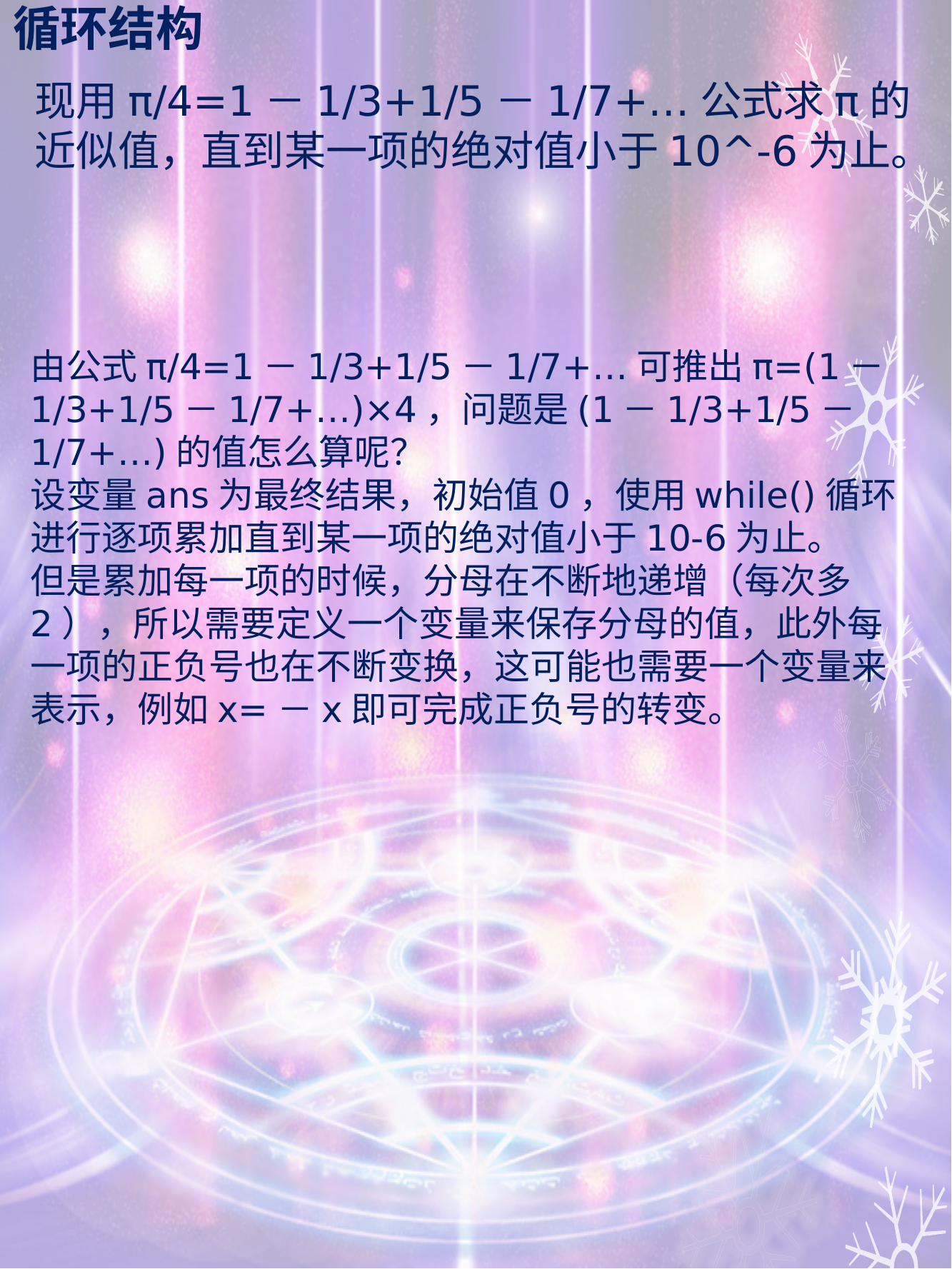

# 循环结构
现用π/4=1－1/3+1/5－1/7+…公式求π的近似值，直到某一项的绝对值小于10^-6为止。

由公式π/4=1－1/3+1/5－1/7+…可推出π=(1－1/3+1/5－1/7+…)×4，问题是(1－1/3+1/5－1/7+…)的值怎么算呢？
设变量ans为最终结果，初始值0，使用while()循环进行逐项累加直到某一项的绝对值小于10-6为止。
但是累加每一项的时候，分母在不断地递增（每次多2），所以需要定义一个变量来保存分母的值，此外每一项的正负号也在不断变换，这可能也需要一个变量来表示，例如x=－x即可完成正负号的转变。